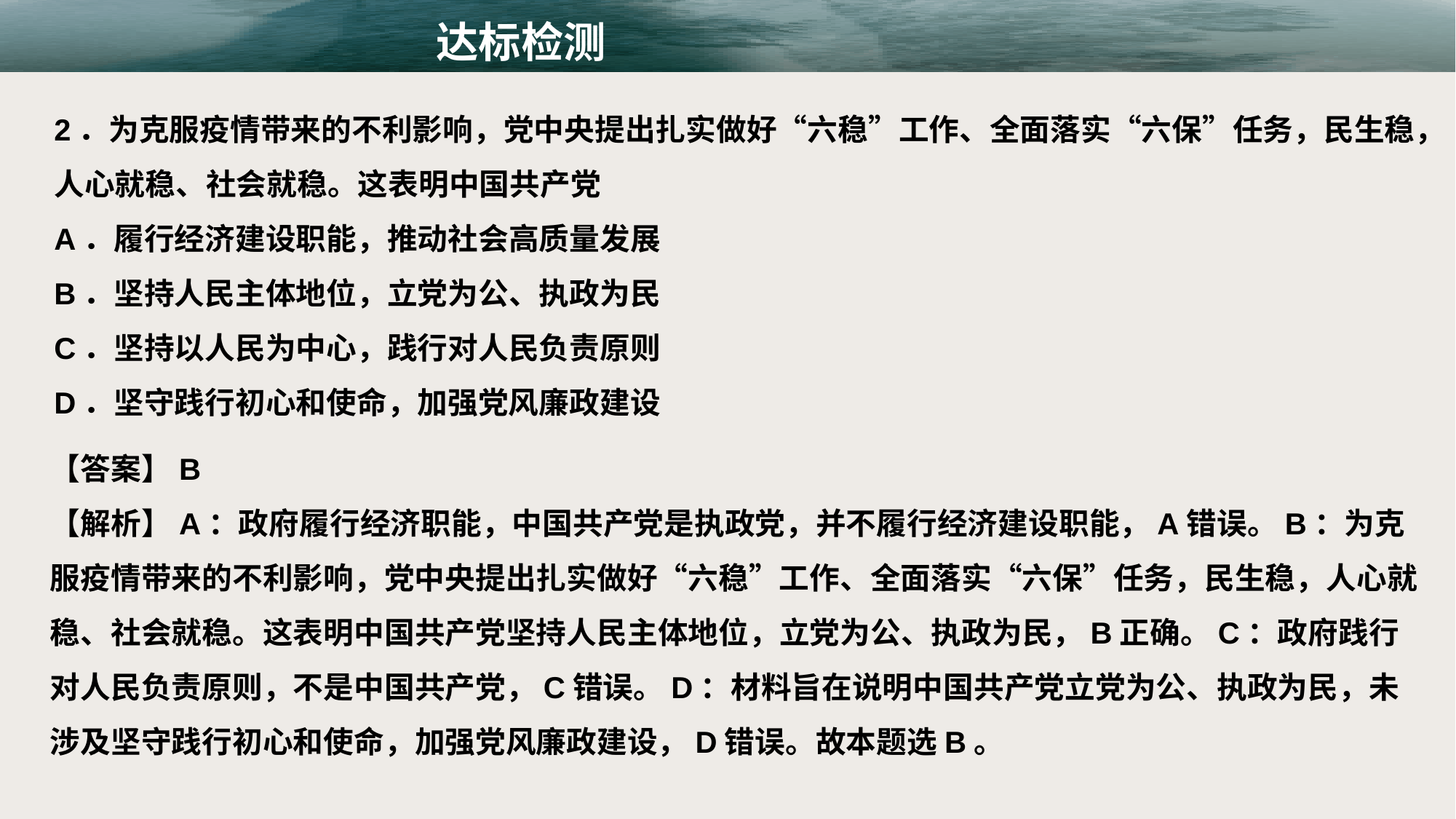

达标检测
2．为克服疫情带来的不利影响，党中央提出扎实做好“六稳”工作、全面落实“六保”任务，民生稳，人心就稳、社会就稳。这表明中国共产党
A．履行经济建设职能，推动社会高质量发展
B．坚持人民主体地位，立党为公、执政为民
C．坚持以人民为中心，践行对人民负责原则
D．坚守践行初心和使命，加强党风廉政建设
【答案】B
【解析】A：政府履行经济职能，中国共产党是执政党，并不履行经济建设职能，A错误。B：为克服疫情带来的不利影响，党中央提出扎实做好“六稳”工作、全面落实“六保”任务，民生稳，人心就稳、社会就稳。这表明中国共产党坚持人民主体地位，立党为公、执政为民，B正确。C：政府践行对人民负责原则，不是中国共产党，C错误。D：材料旨在说明中国共产党立党为公、执政为民，未涉及坚守践行初心和使命，加强党风廉政建设，D错误。故本题选B。